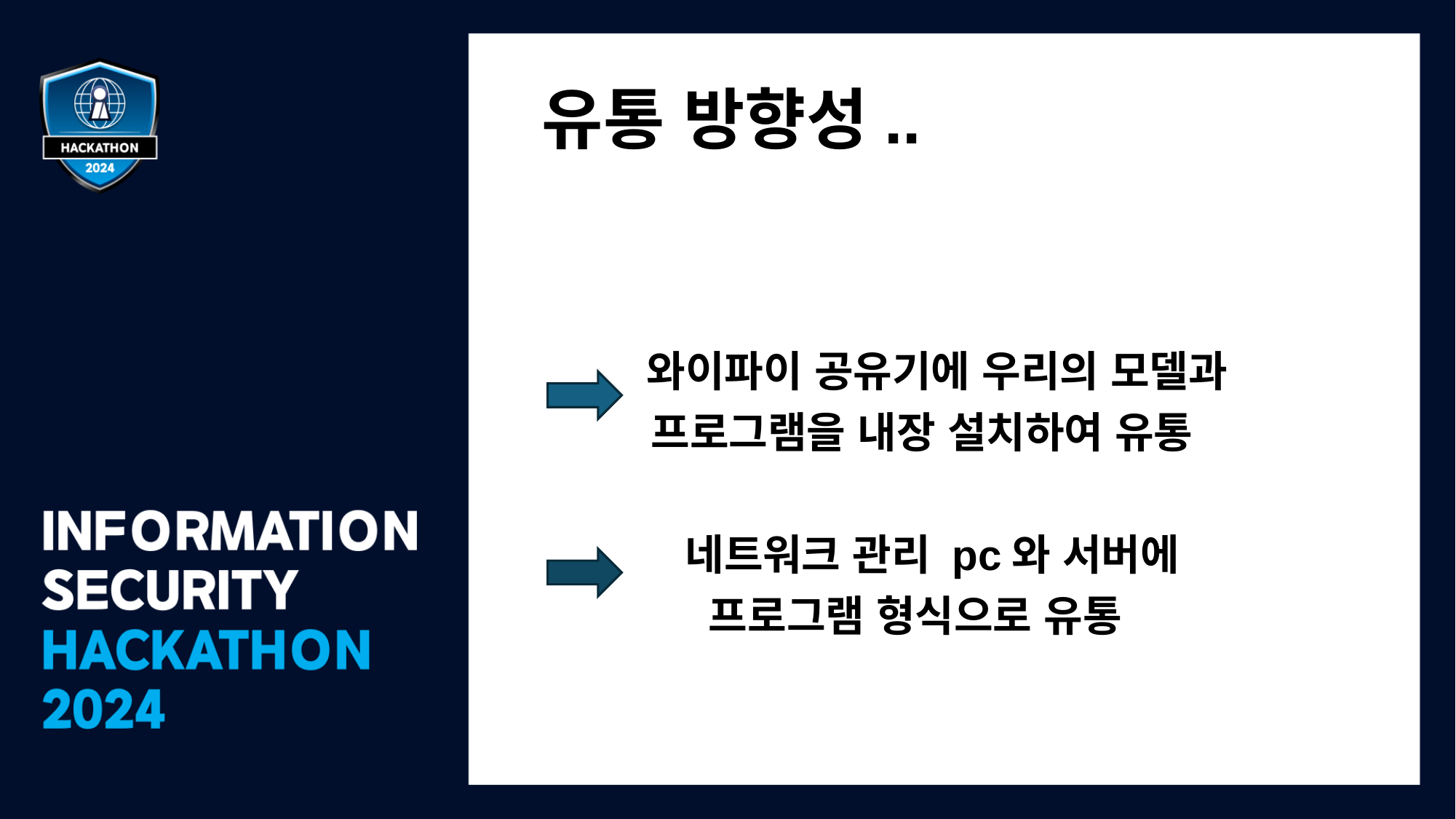

# 유통 방향성..

        와이파이 공유기에 우리의 모델과
	프로그램을 내장 설치하여 유통

	  네트워크 관리 pc와 서버에
	    프로그램 형식으로 유통